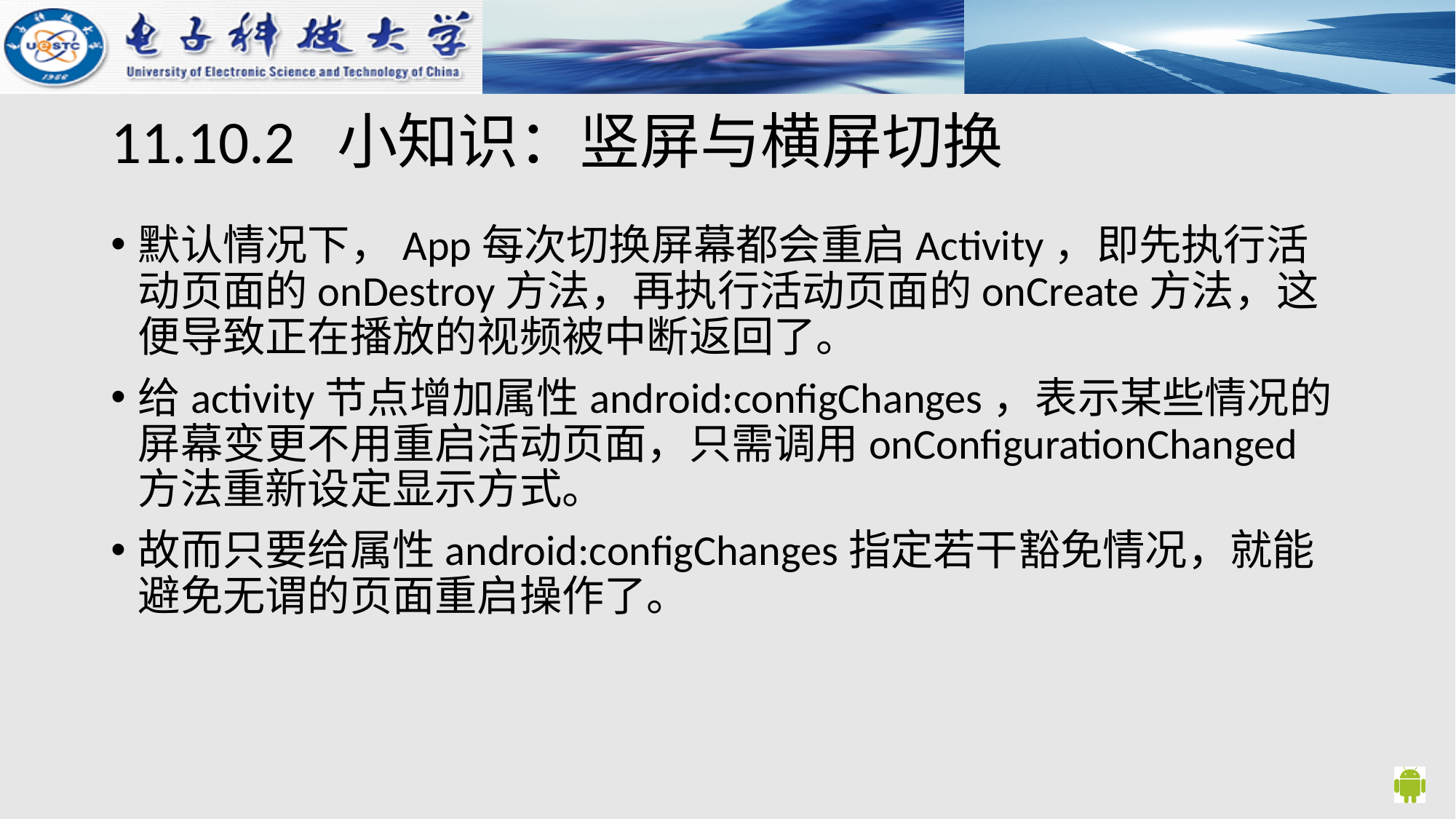

# 11.10.2  小知识：竖屏与横屏切换
默认情况下，App每次切换屏幕都会重启Activity，即先执行活动页面的onDestroy方法，再执行活动页面的onCreate方法，这便导致正在播放的视频被中断返回了。
给activity节点增加属性android:configChanges，表示某些情况的屏幕变更不用重启活动页面，只需调用onConfigurationChanged方法重新设定显示方式。
故而只要给属性android:configChanges指定若干豁免情况，就能避免无谓的页面重启操作了。